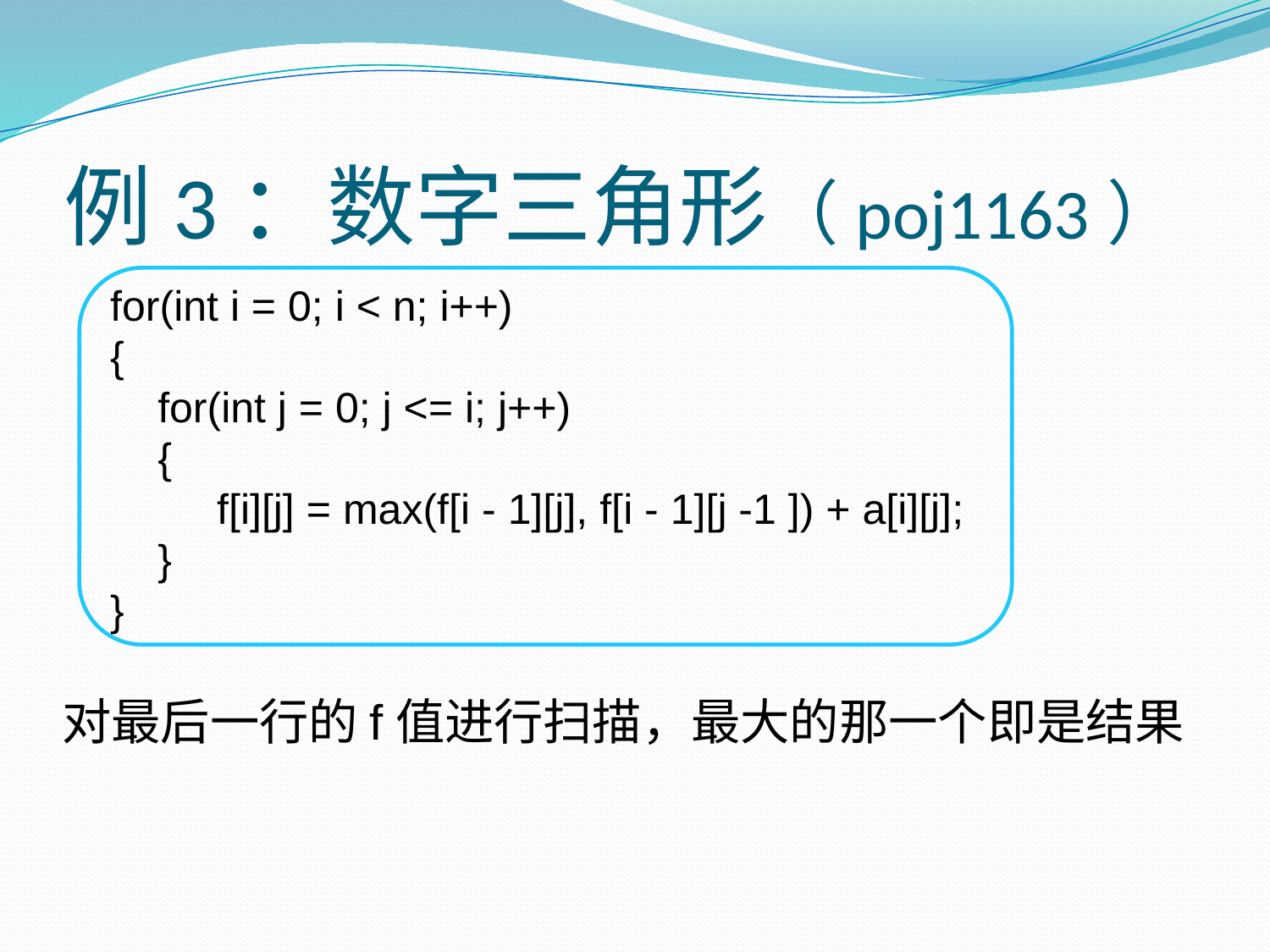

# 例3：数字三角形（poj1163）
for(int i = 0; i < n; i++)
{
    for(int j = 0; j <= i; j++)
    {
         f[i][j] = max(f[i - 1][j], f[i - 1][j -1 ]) + a[i][j];
    }
}
对最后一行的f值进行扫描，最大的那一个即是结果